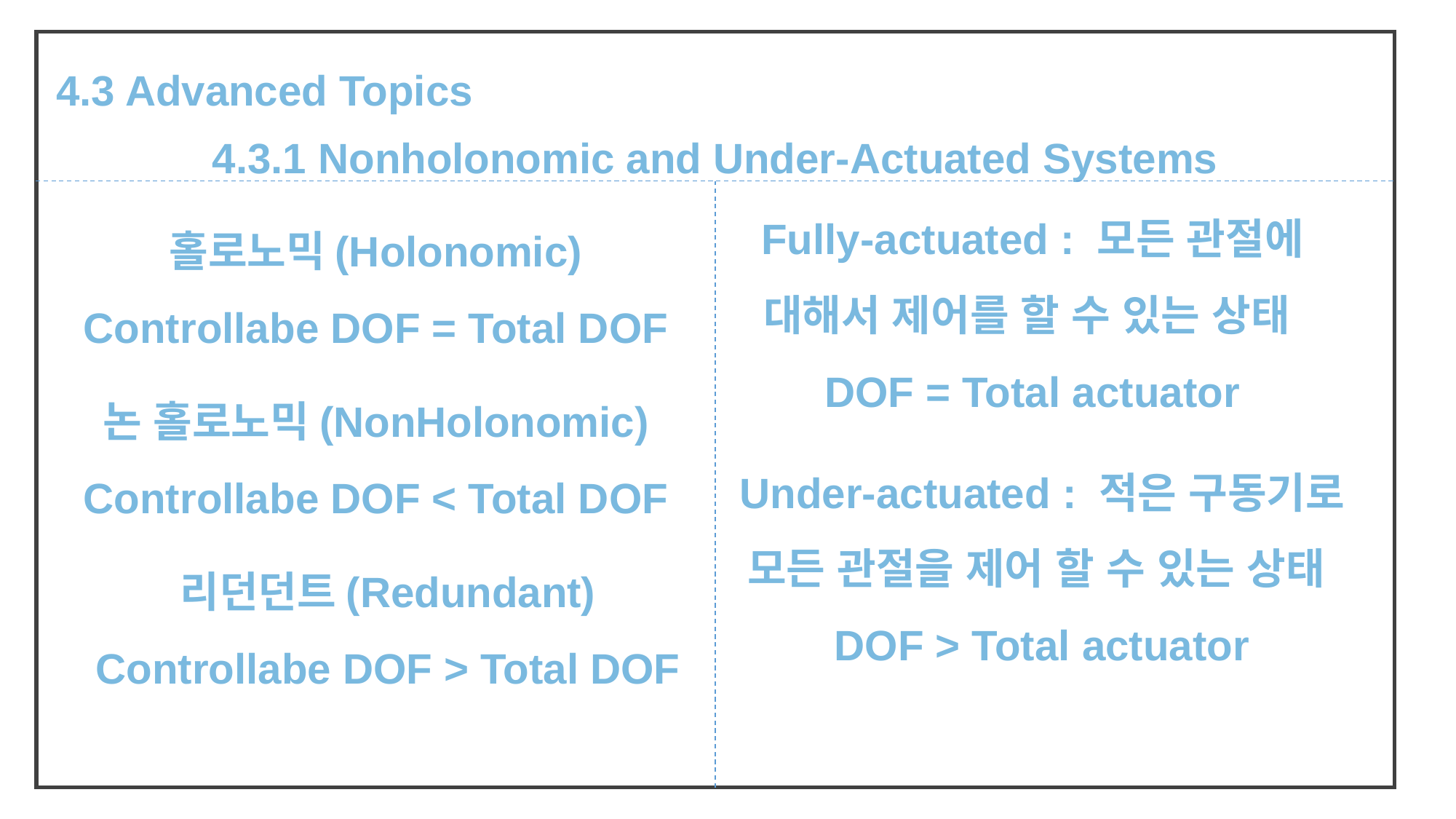

4.3 Advanced Topics
4.3.1 Nonholonomic and Under-Actuated Systems
Fully-actuated : 모든 관절에 대해서 제어를 할 수 있는 상태
DOF = Total actuator
홀로노믹(Holonomic)
Controllabe DOF = Total DOF
논 홀로노믹(NonHolonomic)
Controllabe DOF < Total DOF
Under-actuated : 적은 구동기로 모든 관절을 제어 할 수 있는 상태
DOF > Total actuator
리던던트(Redundant)
Controllabe DOF > Total DOF